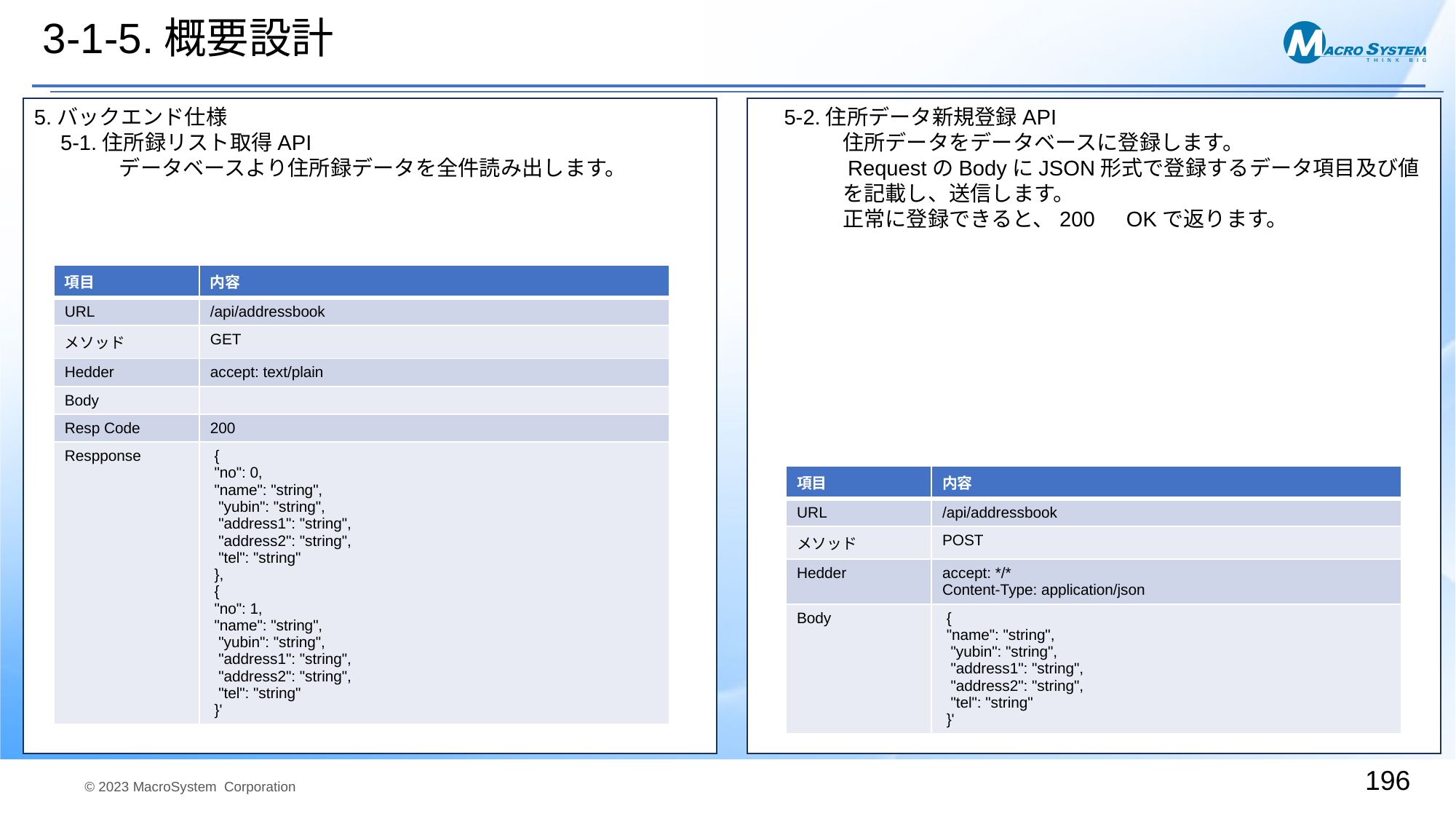

# 3-1-5.概要設計
5.バックエンド仕様
　5-1.住所録リスト取得API
　　　　データベースより住所録データを全件読み出します。

　5-2.住所データ新規登録API
　　　　住所データをデータベースに登録します。
　　　　RequestのBodyにJSON形式で登録するデータ項目及び値
　　　　を記載し、送信します。
　　　　正常に登録できると、200　OKで返ります。
| 項目 | 内容 |
| --- | --- |
| URL | /api/addressbook |
| メソッド | GET |
| Hedder | accept: text/plain |
| Body |  |
| Resp Code | 200 |
| Respponse | { "no": 0, "name": "string", "yubin": "string", "address1": "string", "address2": "string", "tel": "string" }, { "no": 1, "name": "string", "yubin": "string", "address1": "string", "address2": "string", "tel": "string" }' |
| 項目 | 内容 |
| --- | --- |
| URL | /api/addressbook |
| メソッド | POST |
| Hedder | accept: \*/\* Content-Type: application/json |
| Body | { "name": "string", "yubin": "string", "address1": "string", "address2": "string", "tel": "string" }' |